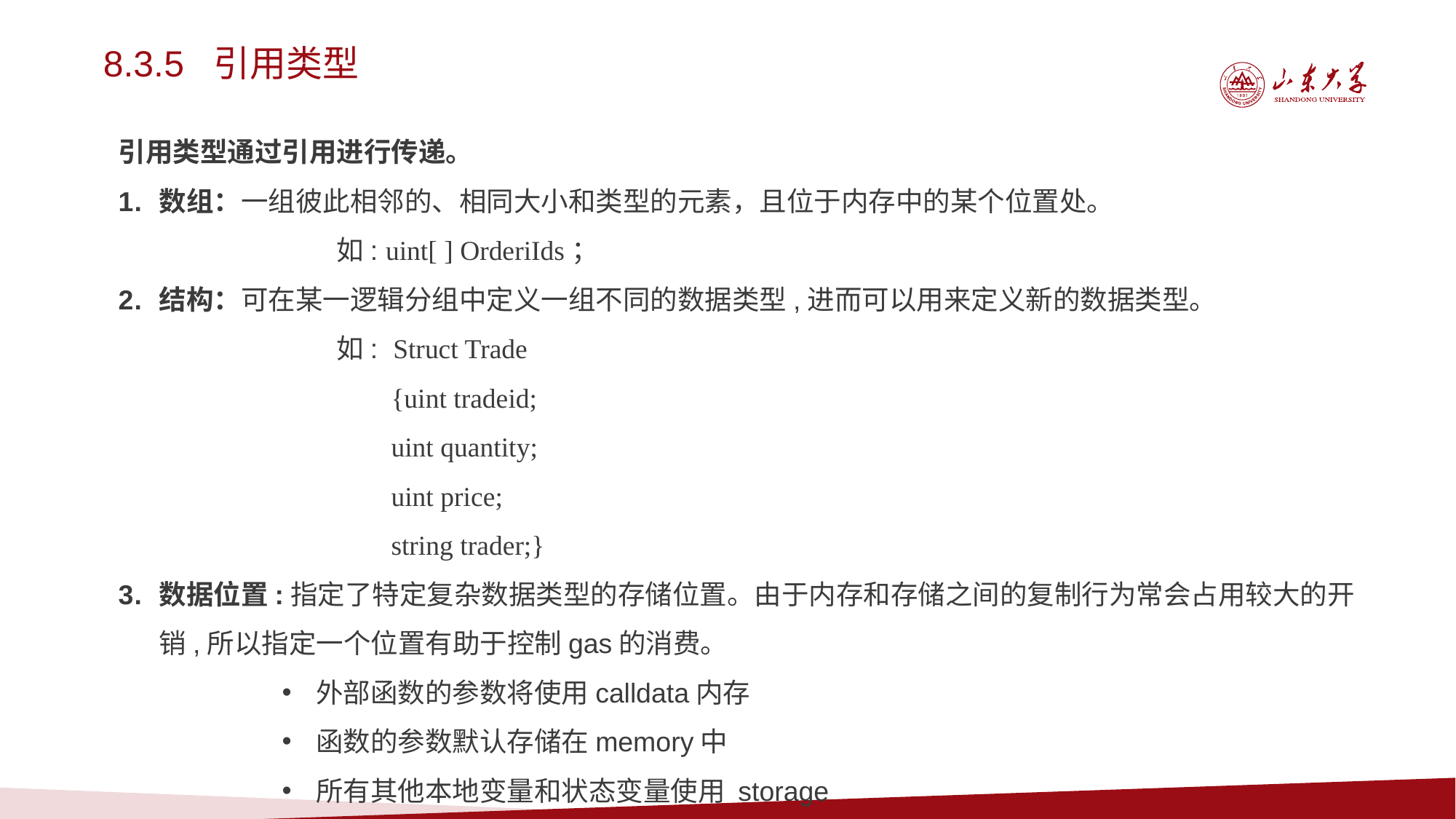

8.3.5  引用类型
引用类型通过引用进行传递。
数组：一组彼此相邻的、相同大小和类型的元素，且位于内存中的某个位置处。
如: uint[ ] OrderiIds；
结构：可在某一逻辑分组中定义一组不同的数据类型,进而可以用来定义新的数据类型。
如:  Struct Trade
{uint tradeid;
uint quantity;
uint price;
string trader;}
数据位置:指定了特定复杂数据类型的存储位置。由于内存和存储之间的复制行为常会占用较大的开销,所以指定一个位置有助于控制gas的消费。
外部函数的参数将使用calldata内存
函数的参数默认存储在memory中
所有其他本地变量和状态变量使用 storage